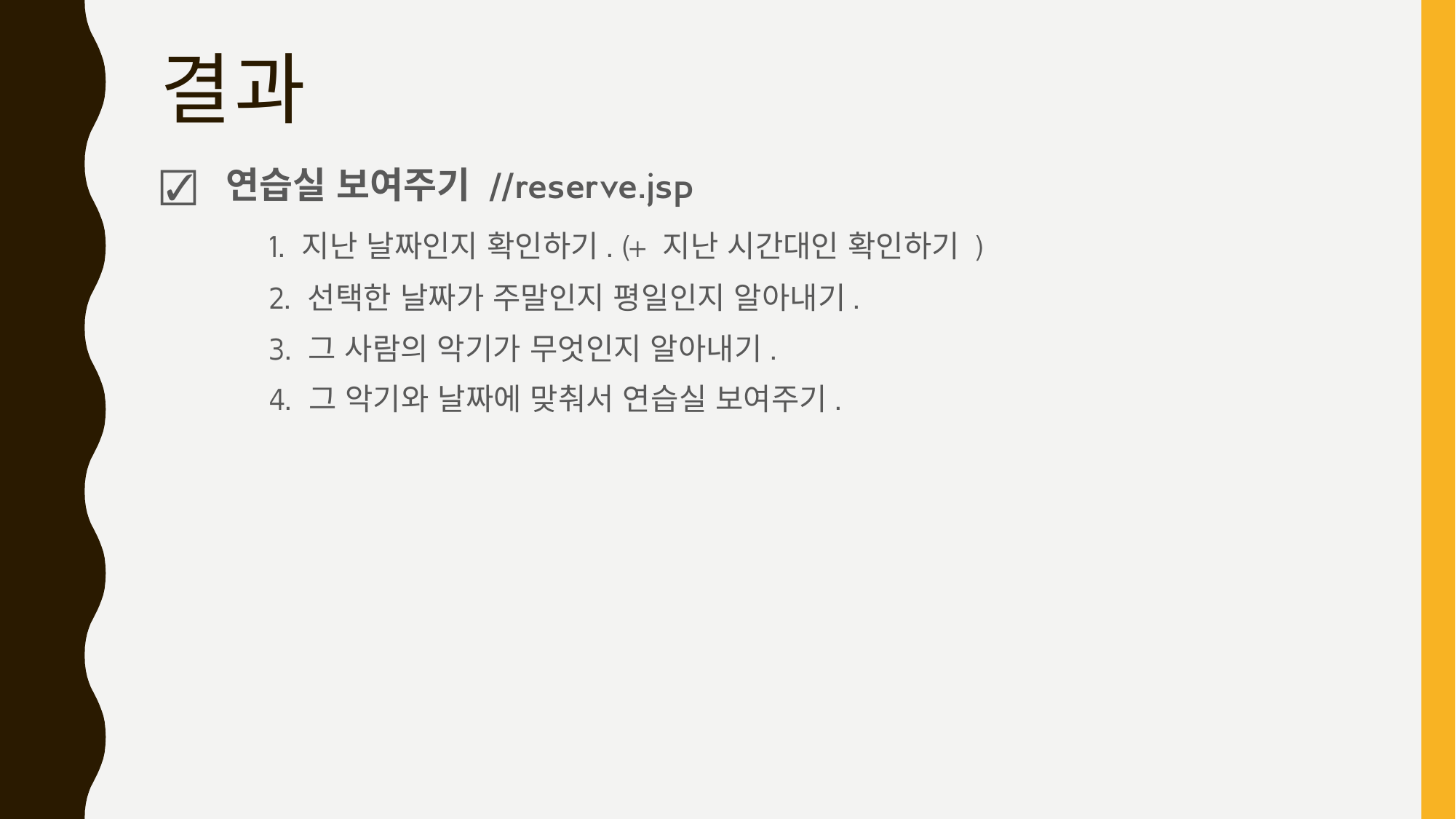

# 결과
☑️  연습실 보여주기 //reserve.jsp
	1. 지난 날짜인지 확인하기. (+ 지난 시간대인 확인하기 )
	2. 선택한 날짜가 주말인지 평일인지 알아내기.
	3. 그 사람의 악기가 무엇인지 알아내기.
	4. 그 악기와 날짜에 맞춰서 연습실 보여주기.